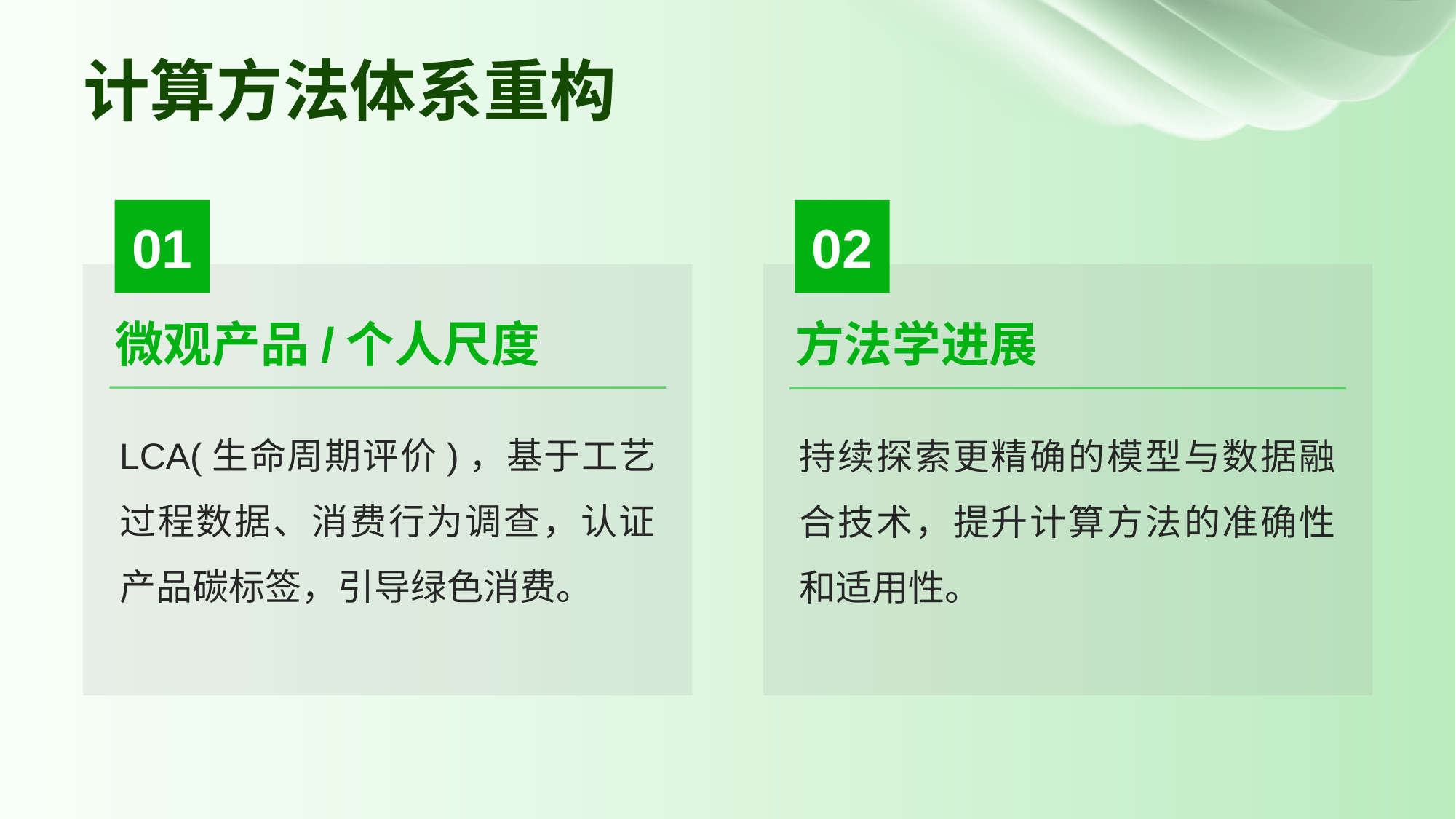

# 计算方法体系重构
01
02

微观产品/个人尺度
方法学进展
LCA(生命周期评价)，基于工艺过程数据、消费行为调查，认证产品碳标签，引导绿色消费。
持续探索更精确的模型与数据融合技术，提升计算方法的准确性和适用性。